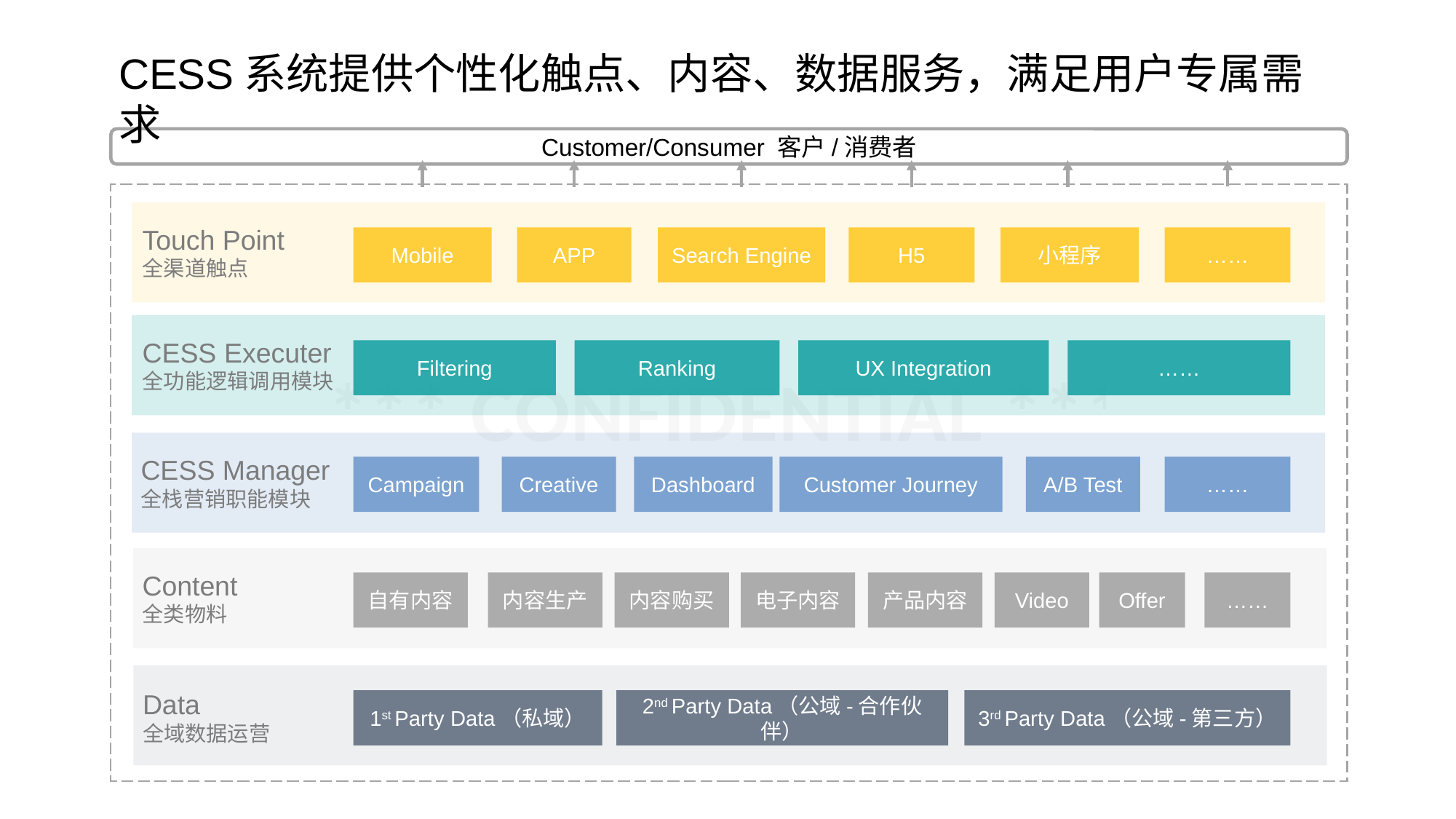

CESS系统提供个性化触点、内容、数据服务，满足用户专属需求
Customer/Consumer 客户/消费者

Touch Point
全渠道触点
Mobile
APP
Search Engine
H5
小程序
……

CESS Executer
全功能逻辑调用模块
Filtering
Ranking
UX Integration
……

CESS Manager
全栈营销职能模块
Campaign
Creative
Dashboard
Customer Journey
A/B Test
……

Content
全类物料
自有内容
内容生产
内容购买
电子内容
产品内容
Video
Offer
……

Data
全域数据运营
1st Party Data（私域）
2nd Party Data（公域-合作伙伴）
3rd Party Data（公域-第三方）